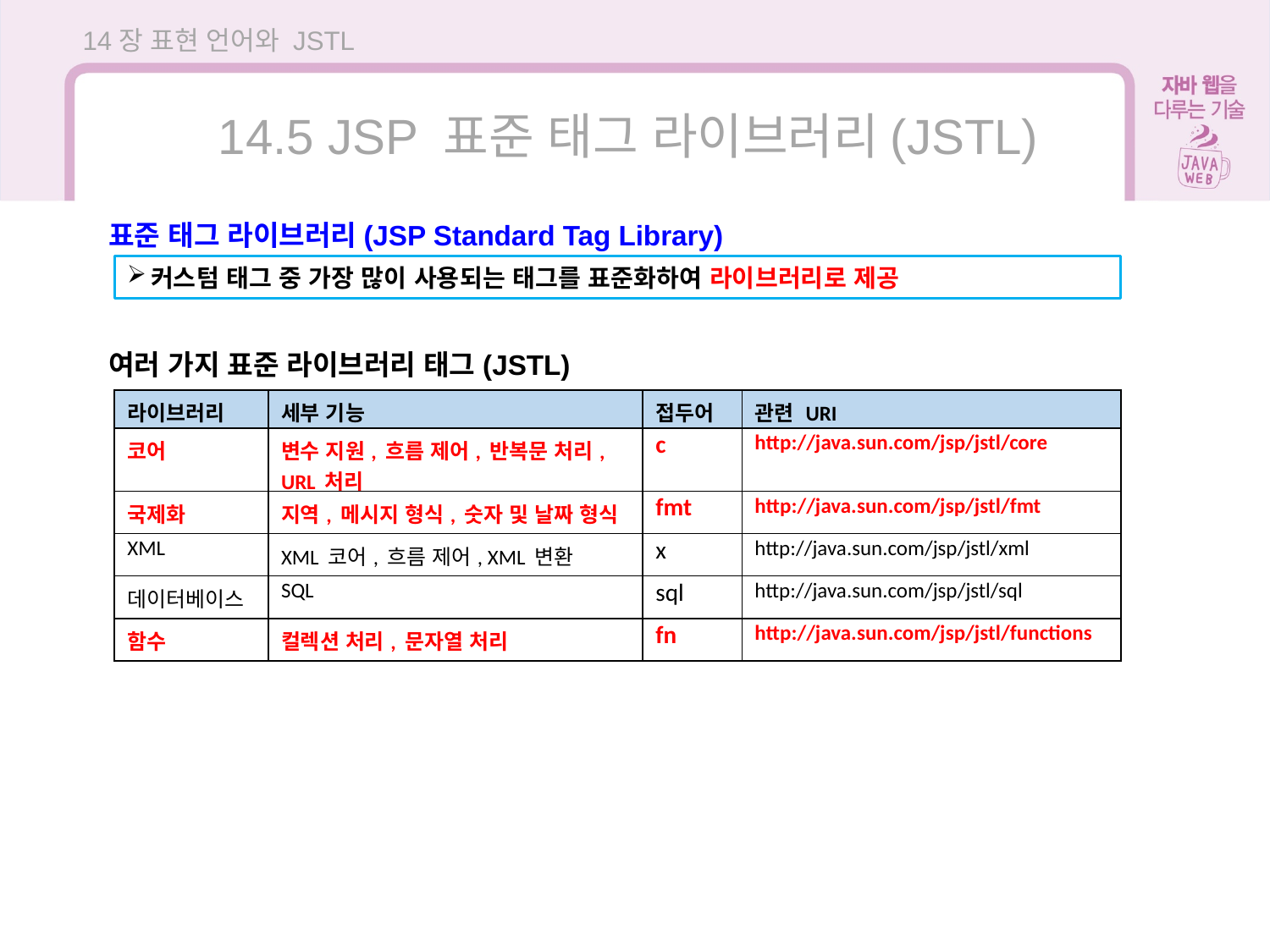

14장 표현 언어와 JSTL
14.5 JSP 표준 태그 라이브러리(JSTL)
표준 태그 라이브러리(JSP Standard Tag Library)
커스텀 태그 중 가장 많이 사용되는 태그를 표준화하여 라이브러리로 제공
여러 가지 표준 라이브러리 태그(JSTL)
| 라이브러리 | 세부 기능 | 접두어 | 관련 URI |
| --- | --- | --- | --- |
| 코어 | 변수 지원, 흐름 제어, 반복문 처리, URL 처리 | c | http://java.sun.com/jsp/jstl/core |
| 국제화 | 지역, 메시지 형식, 숫자 및 날짜 형식 | fmt | http://java.sun.com/jsp/jstl/fmt |
| XML | XML 코어, 흐름 제어, XML 변환 | x | http://java.sun.com/jsp/jstl/xml |
| 데이터베이스 | SQL | sql | http://java.sun.com/jsp/jstl/sql |
| 함수 | 컬렉션 처리, 문자열 처리 | fn | http://java.sun.com/jsp/jstl/functions |